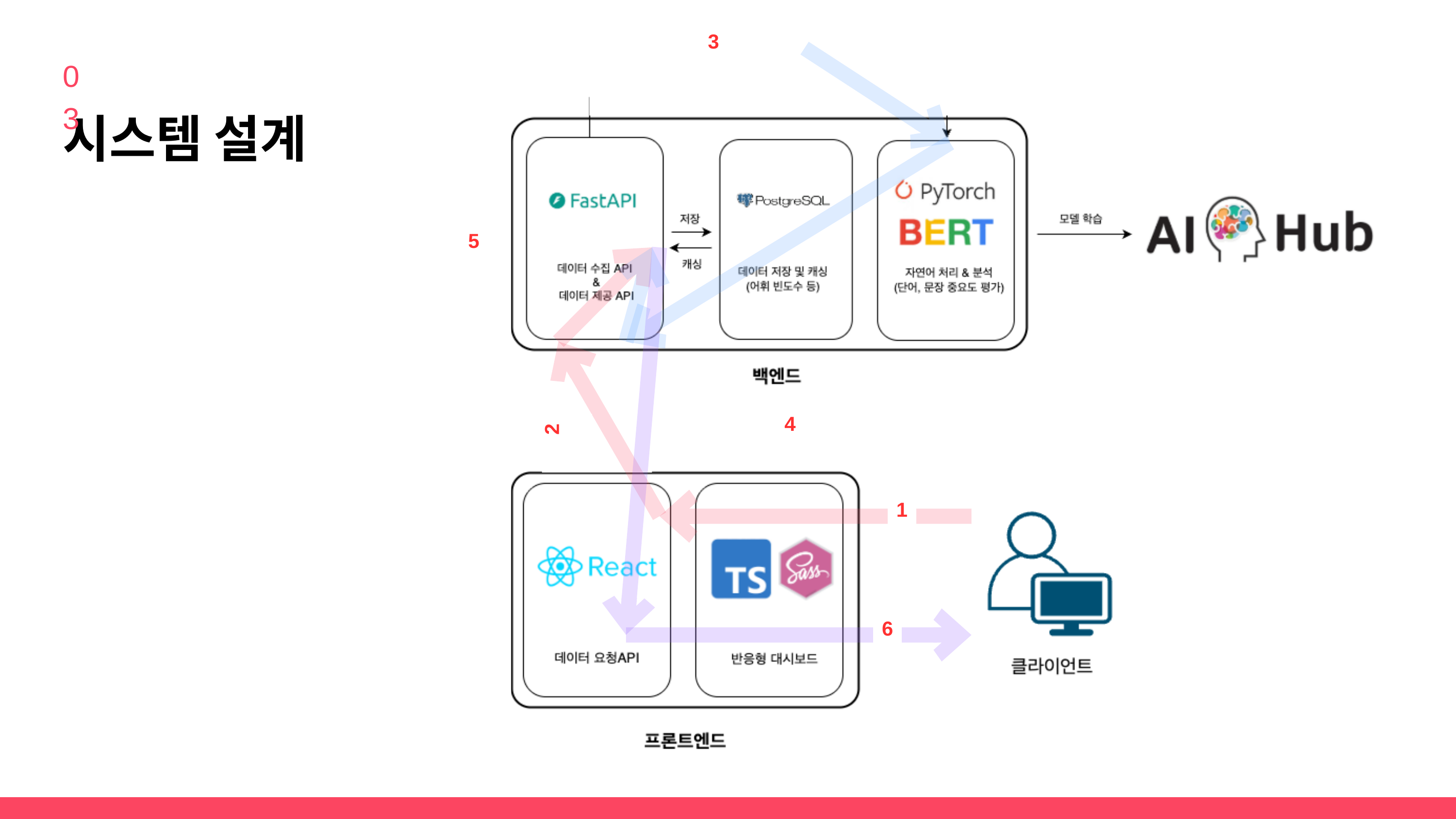

3

03

시스템 설계

5

2

4

1

6